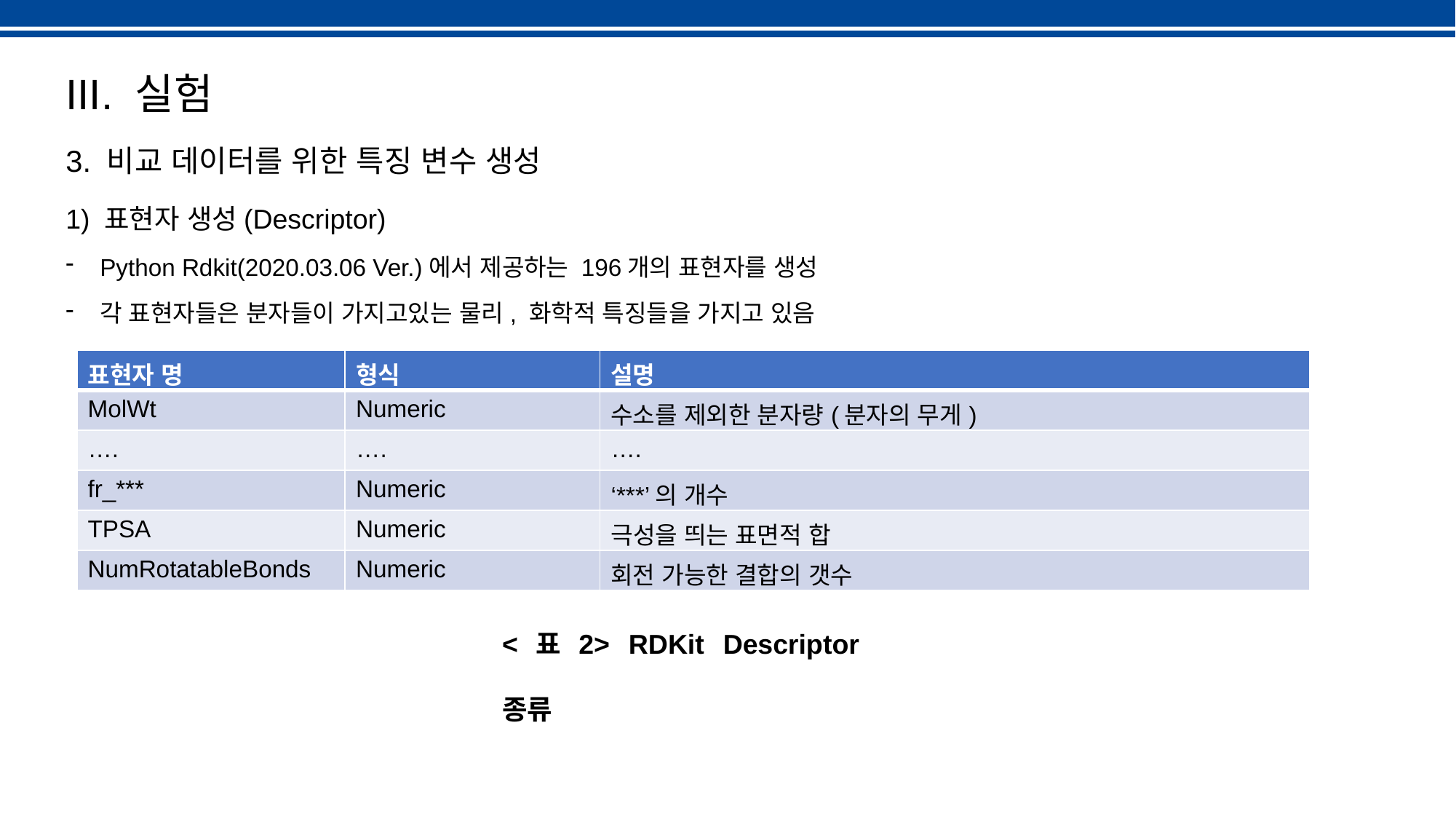

III. 실험
3. 비교 데이터를 위한 특징 변수 생성
1) 표현자 생성(Descriptor)
Python Rdkit(2020.03.06 Ver.)에서 제공하는 196개의 표현자를 생성
각 표현자들은 분자들이 가지고있는 물리, 화학적 특징들을 가지고 있음

| 표현자 명 | 형식 | 설명 |
| --- | --- | --- |
| MolWt | Numeric | 수소를 제외한 분자량(분자의 무게) |
| …. | …. | …. |
| fr\_\*\*\* | Numeric | ‘\*\*\*’의 개수 |
| TPSA | Numeric | 극성을 띄는 표면적 합 |
| NumRotatableBonds | Numeric | 회전 가능한 결합의 갯수 |

<표2> RDKit Descriptor 종류